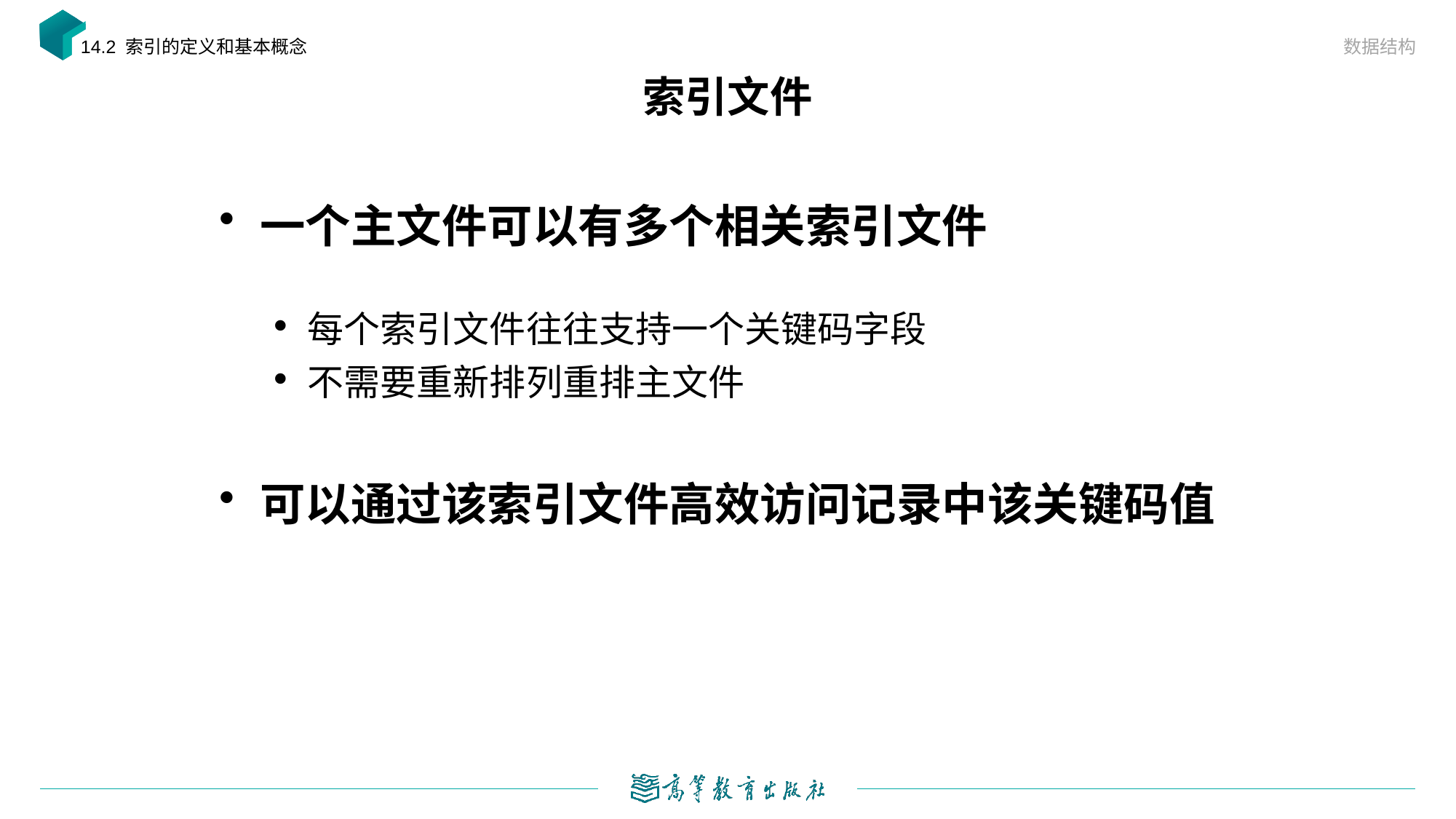

数据结构
14.2 索引的定义和基本概念
# 索引文件
一个主文件可以有多个相关索引文件

每个索引文件往往支持一个关键码字段
不需要重新排列重排主文件

可以通过该索引文件高效访问记录中该关键码值